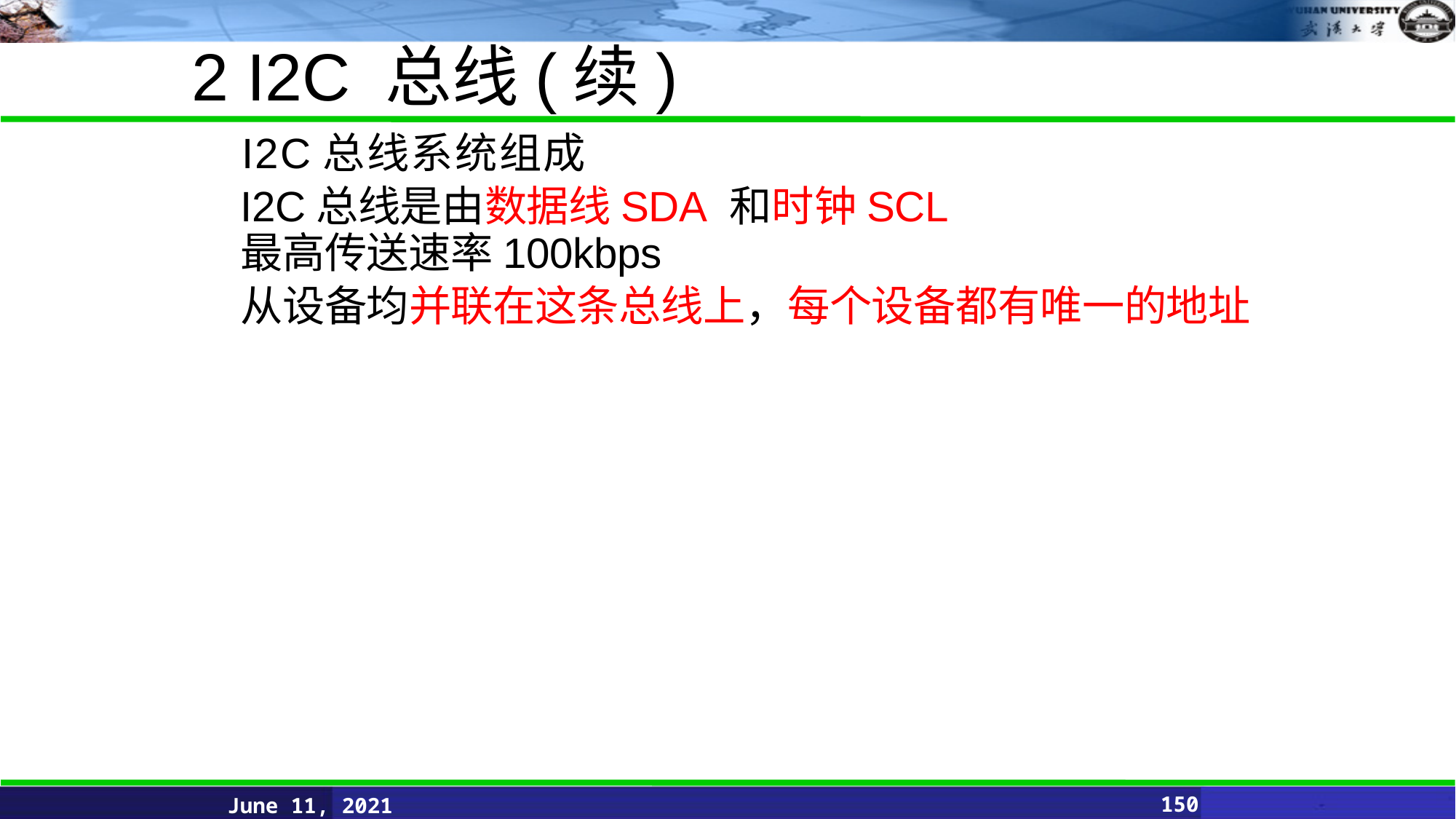

2 I2C 总线(续)
 	I2C总线系统组成

I2C总线是由数据线SDA 和时钟SCL

最高传送速率100kbps

从设备均并联在这条总线上，每个设备都有唯一的地址

June 11, 2021

150